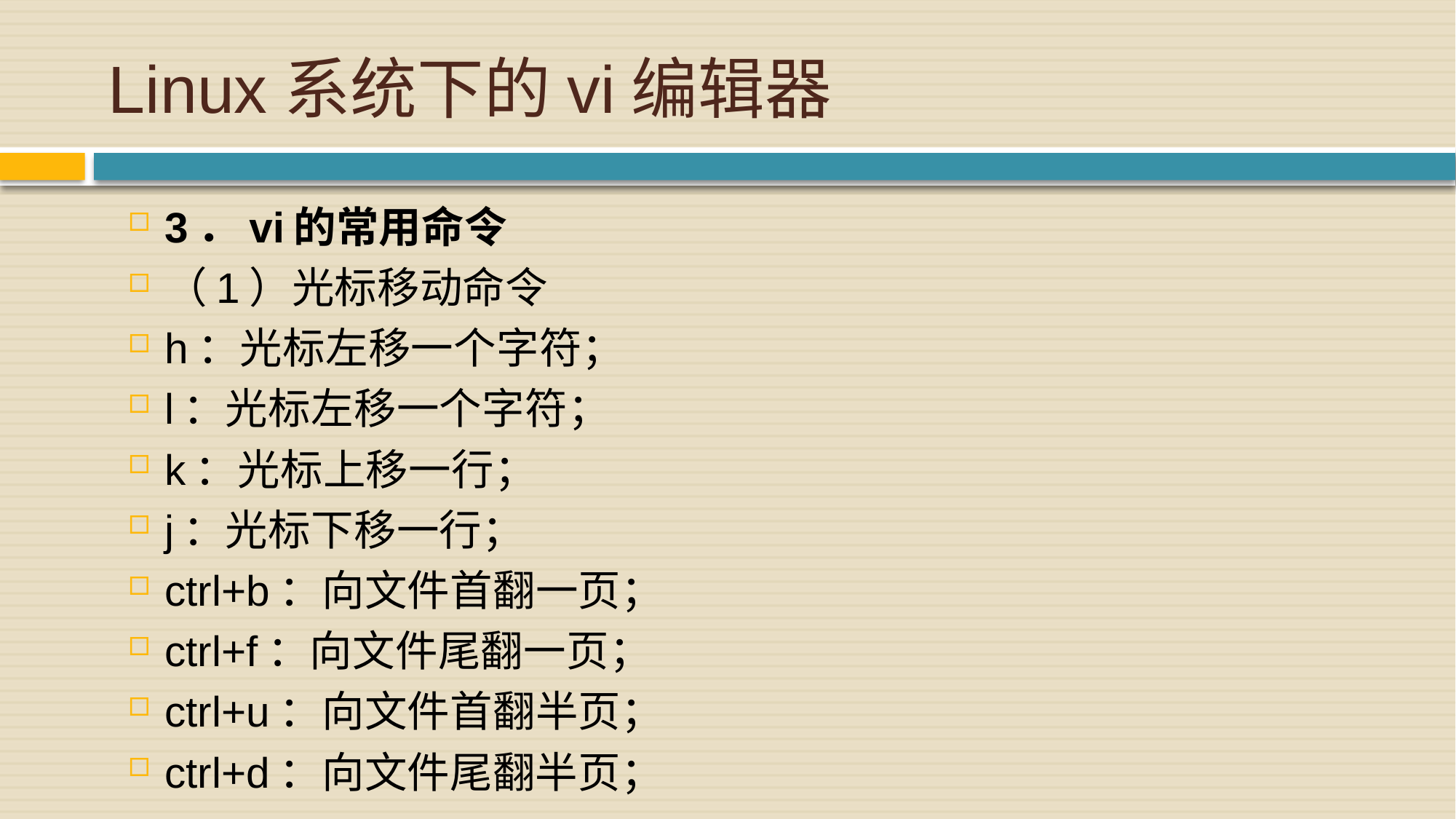

# Linux系统下的vi编辑器
3．vi的常用命令
（1）光标移动命令
h：光标左移一个字符；
l：光标左移一个字符；
k：光标上移一行；
j：光标下移一行；
ctrl+b：向文件首翻一页；
ctrl+f：向文件尾翻一页；
ctrl+u：向文件首翻半页；
ctrl+d：向文件尾翻半页；